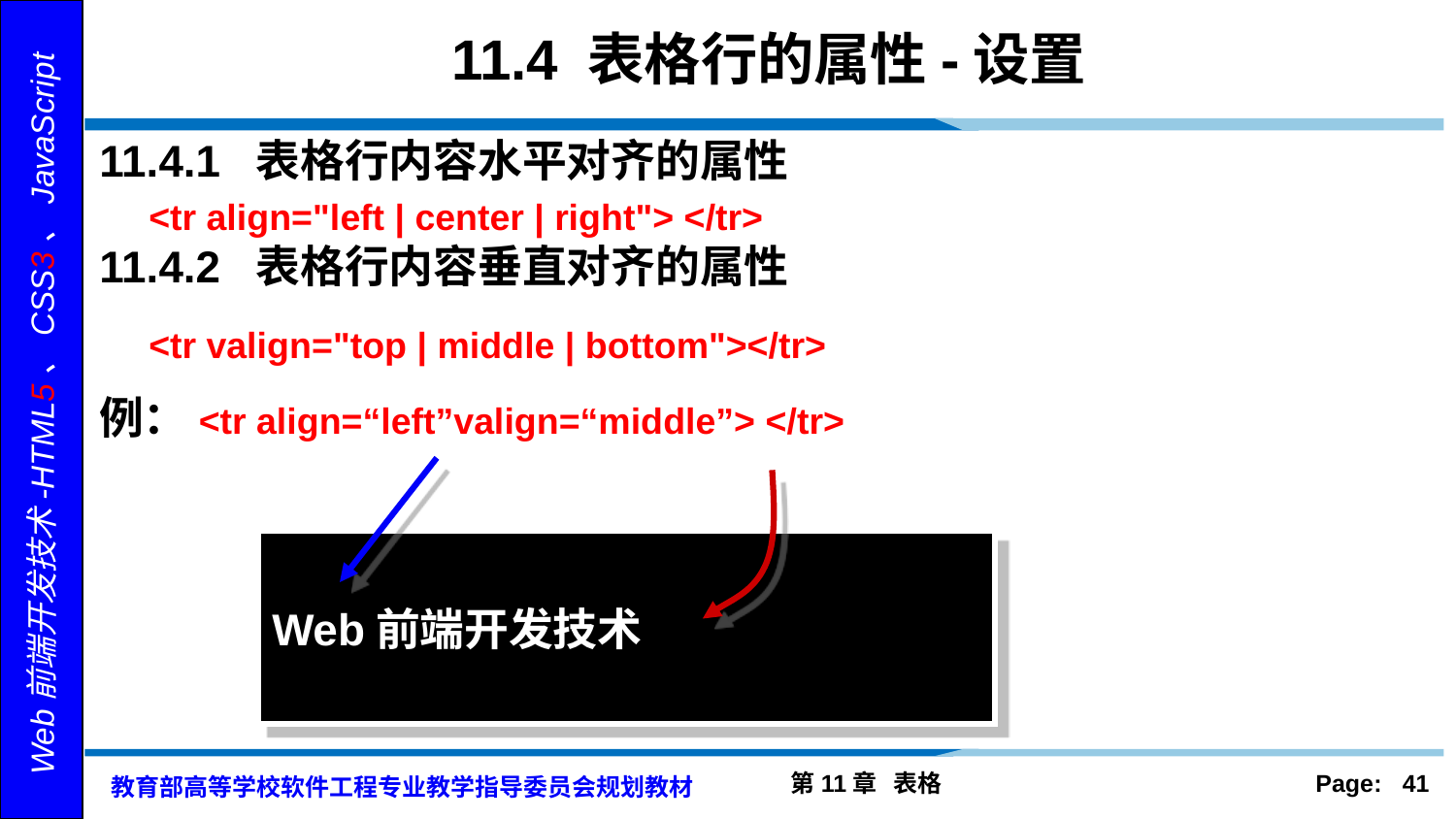

# 11.4 表格行的属性-设置
11.4.1  表格行内容水平对齐的属性
    <tr align="left | center | right"> </tr>
11.4.2  表格行内容垂直对齐的属性
    <tr valign="top | middle | bottom"></tr>
例：<tr align=“left”valign=“middle”> </tr>
|  |
| --- |

Web前端开发技术